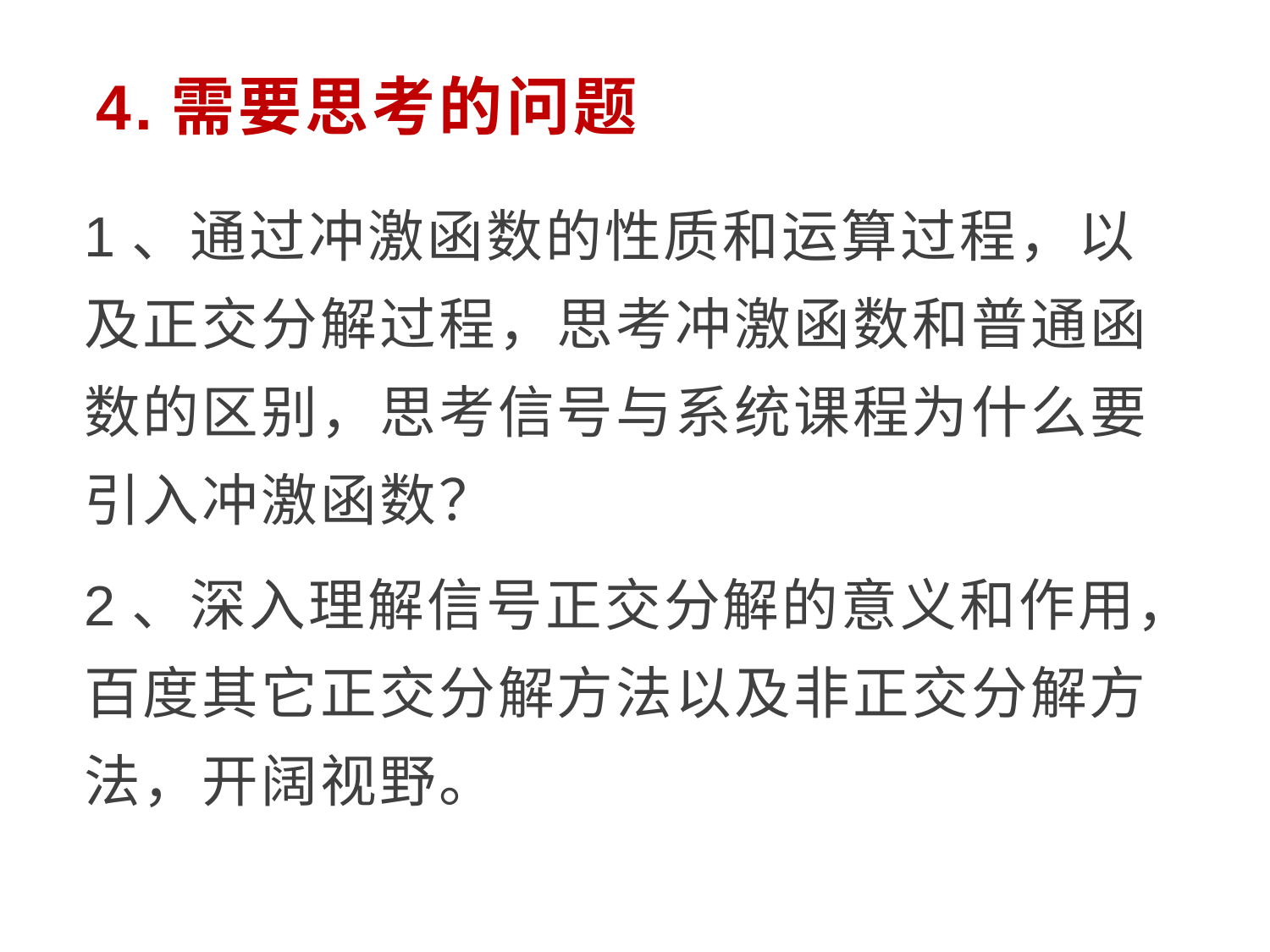

# 4.需要思考的问题
1、通过冲激函数的性质和运算过程，以及正交分解过程，思考冲激函数和普通函数的区别，思考信号与系统课程为什么要引入冲激函数？
2、深入理解信号正交分解的意义和作用，百度其它正交分解方法以及非正交分解方法，开阔视野。